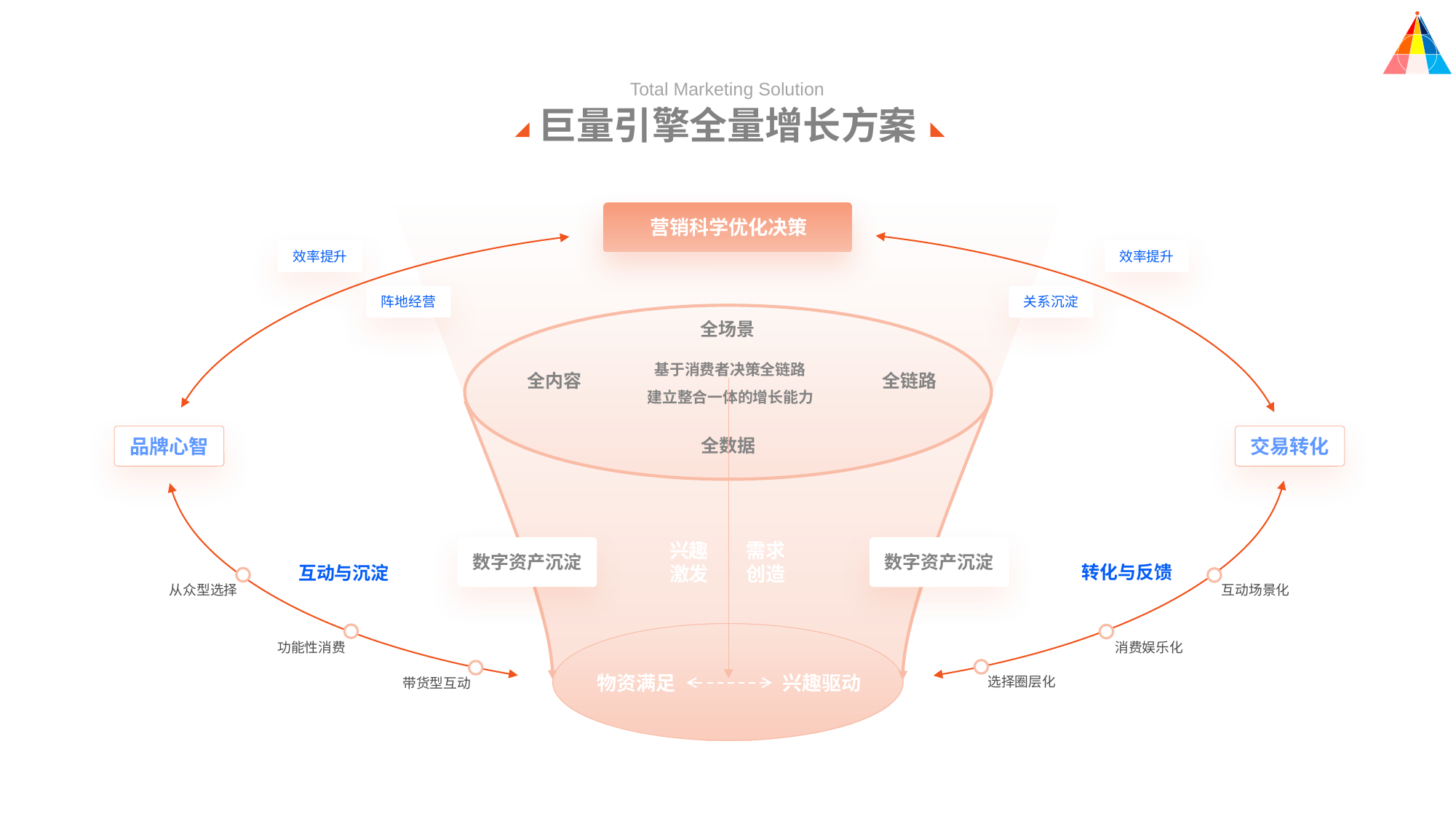

Total Marketing Solution
巨量引擎全量增长方案

营销科学优化决策

效率提升
效率提升

阵地经营
关系沉淀

全场景
基于消费者决策全链路
建立整合一体的增长能力
全内容
全链路

品牌心智
交易转化
全数据
兴趣
激发
需求
创造

数字资产沉淀
数字资产沉淀
转化与反馈
互动与沉淀

从众型选择
互动场景化

功能性消费
消费娱乐化

物资满足
兴趣驱动
选择圈层化
带货型互动